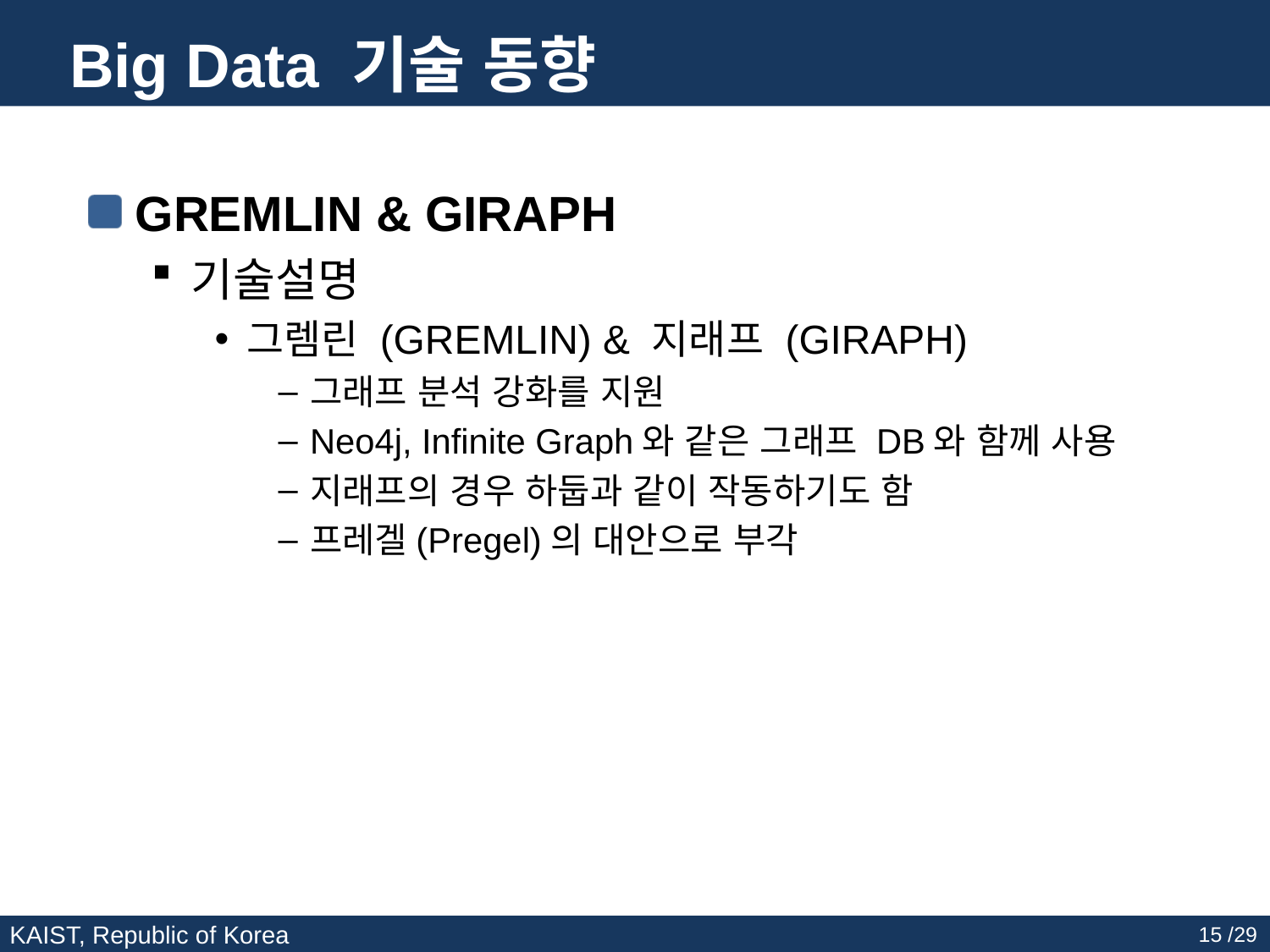

# Big Data 기술 동향
GREMLIN & GIRAPH
기술설명
그렘린 (GREMLIN) & 지래프 (GIRAPH)
그래프 분석 강화를 지원
Neo4j, Infinite Graph와 같은 그래프 DB와 함께 사용
지래프의 경우 하둡과 같이 작동하기도 함
프레겔(Pregel)의 대안으로 부각

15